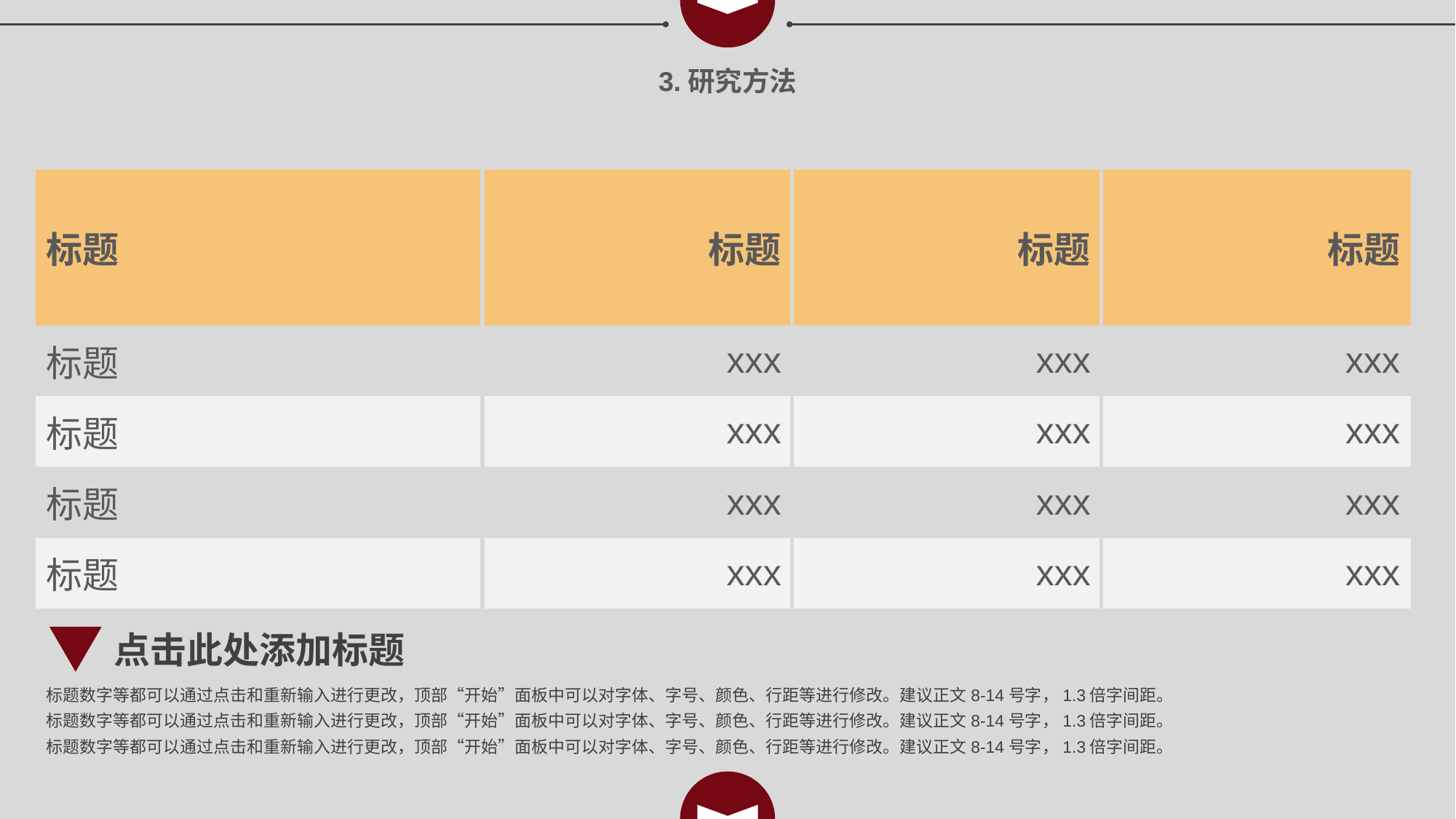

3.研究方法
| 标题 | 标题 | 标题 | 标题 |
| --- | --- | --- | --- |
| 标题 | xxx | xxx | xxx |
| 标题 | xxx | xxx | xxx |
| 标题 | xxx | xxx | xxx |
| 标题 | xxx | xxx | xxx |
点击此处添加标题

标题数字等都可以通过点击和重新输入进行更改，顶部“开始”面板中可以对字体、字号、颜色、行距等进行修改。建议正文8-14号字，1.3倍字间距。
标题数字等都可以通过点击和重新输入进行更改，顶部“开始”面板中可以对字体、字号、颜色、行距等进行修改。建议正文8-14号字，1.3倍字间距。
标题数字等都可以通过点击和重新输入进行更改，顶部“开始”面板中可以对字体、字号、颜色、行距等进行修改。建议正文8-14号字，1.3倍字间距。